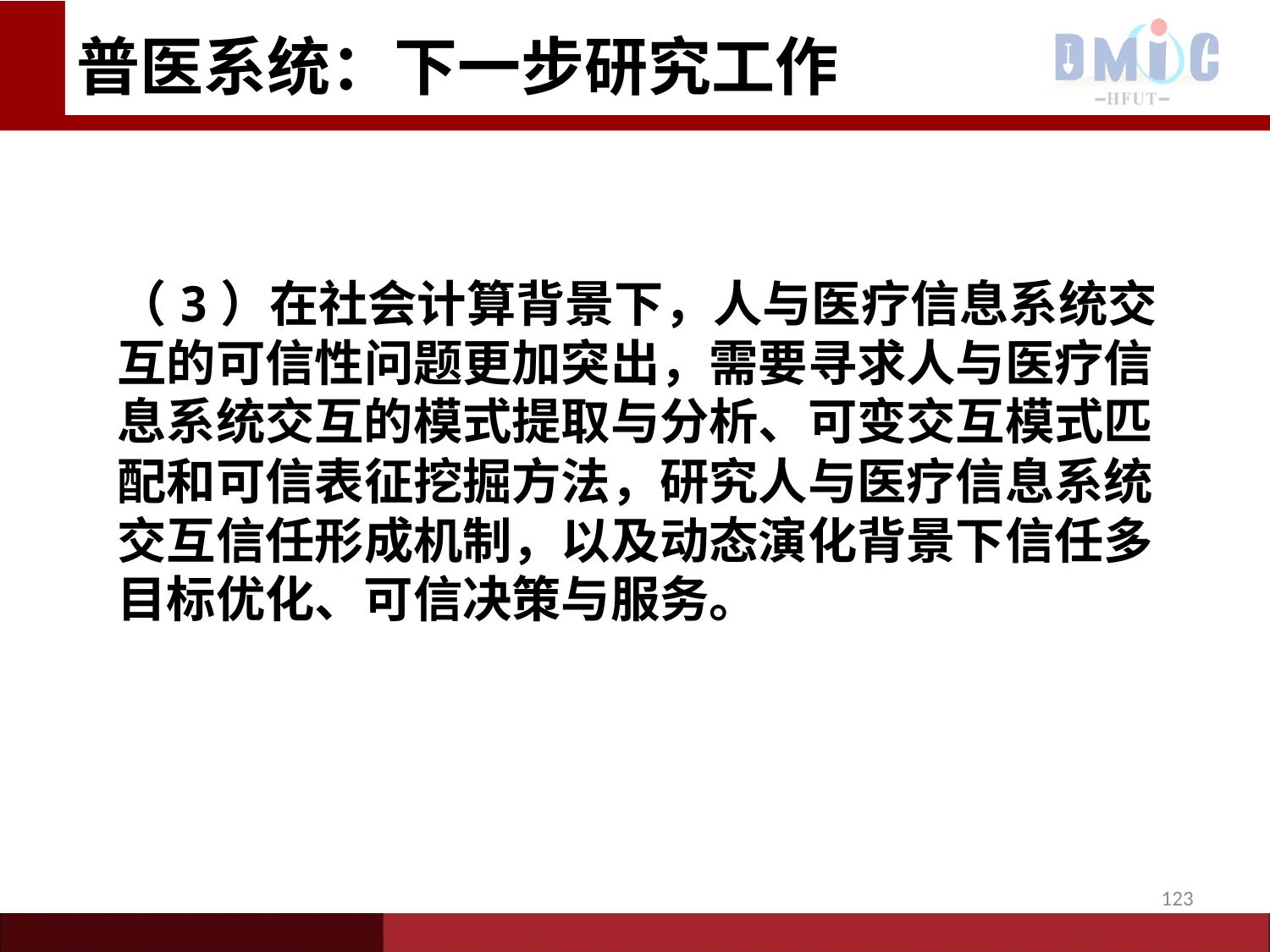

# 普医系统：下一步研究工作
（3）在社会计算背景下，人与医疗信息系统交互的可信性问题更加突出，需要寻求人与医疗信息系统交互的模式提取与分析、可变交互模式匹配和可信表征挖掘方法，研究人与医疗信息系统交互信任形成机制，以及动态演化背景下信任多目标优化、可信决策与服务。
123